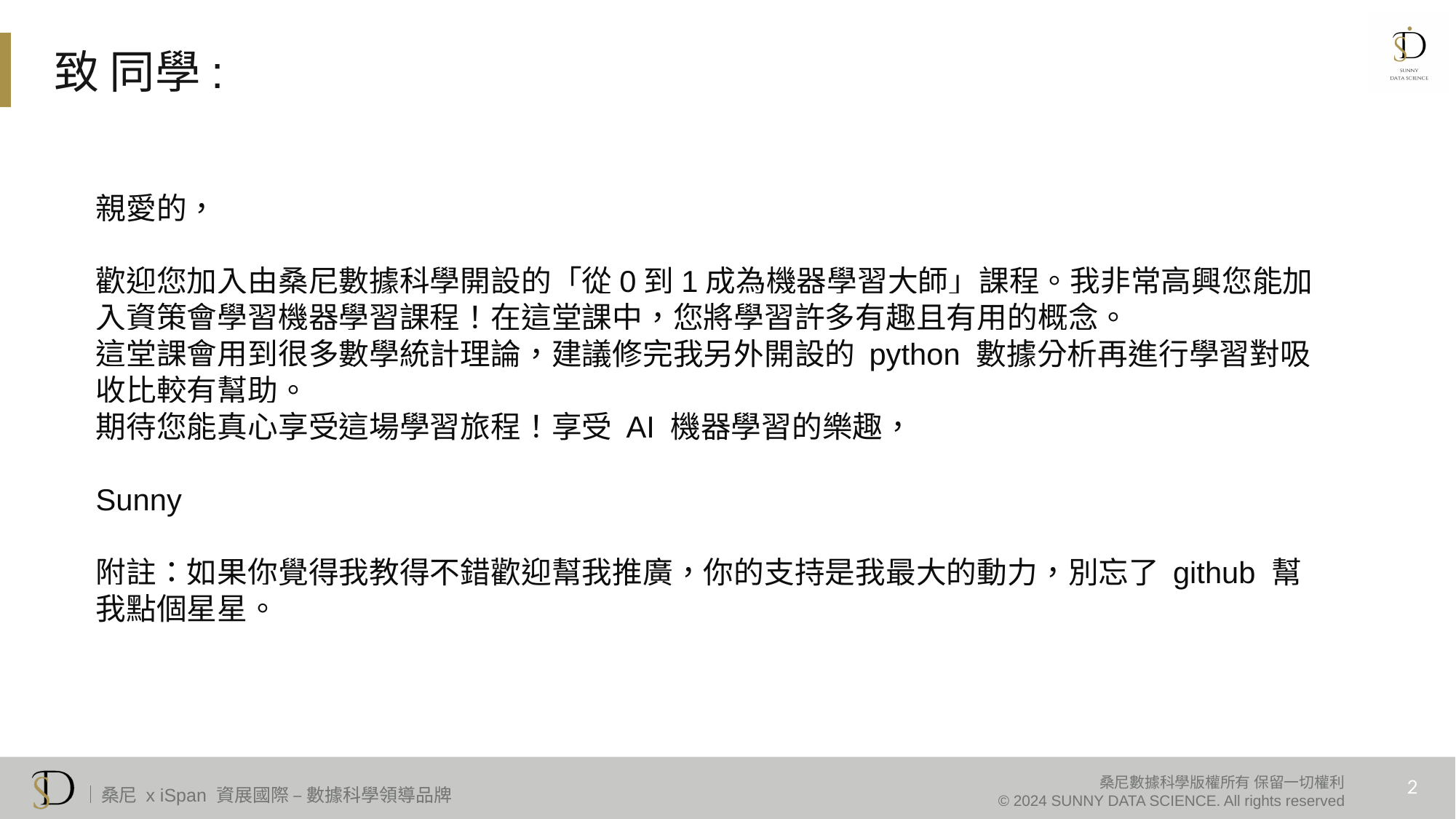

致 同學:
親愛的，

歡迎您加入由桑尼數據科學開設的「從0到1成為機器學習大師」課程。我非常高興您能加入資策會學習機器學習課程！在這堂課中，您將學習許多有趣且有用的概念。
這堂課會用到很多數學統計理論，建議修完我另外開設的 python 數據分析再進行學習對吸收比較有幫助。
期待您能真心享受這場學習旅程！享受 AI 機器學習的樂趣，

Sunny

附註：如果你覺得我教得不錯歡迎幫我推廣，你的支持是我最大的動力，別忘了 github 幫我點個星星。